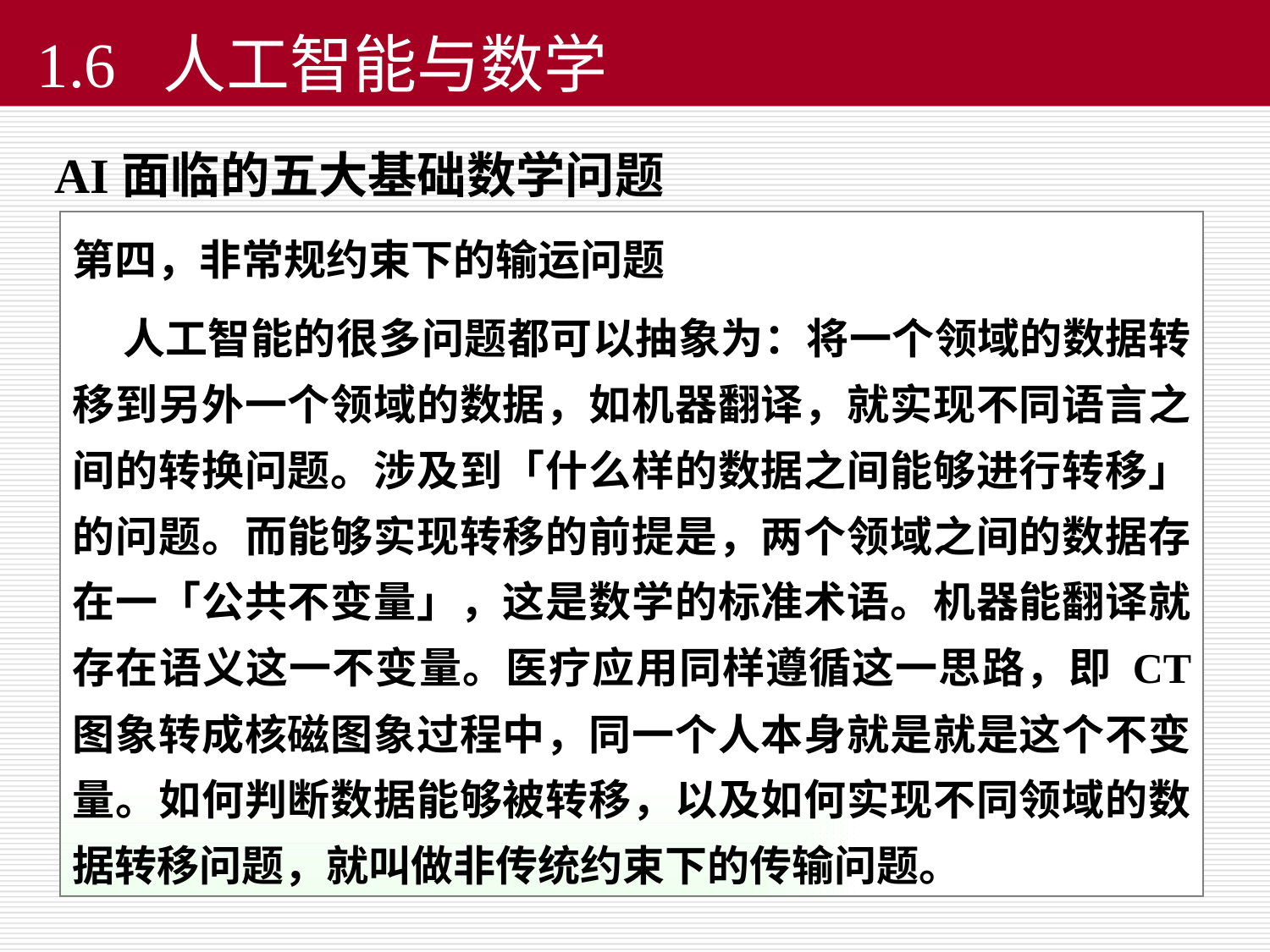

1.6  人工智能与数学
AI面临的五大基础数学问题
第四，非常规约束下的输运问题
    人工智能的很多问题都可以抽象为：将一个领域的数据转移到另外一个领域的数据，如机器翻译，就实现不同语言之间的转换问题。涉及到「什么样的数据之间能够进行转移」的问题。而能够实现转移的前提是，两个领域之间的数据存在一「公共不变量」，这是数学的标准术语。机器能翻译就存在语义这一不变量。医疗应用同样遵循这一思路，即 CT 图象转成核磁图象过程中，同一个人本身就是就是这个不变量。如何判断数据能够被转移，以及如何实现不同领域的数据转移问题，就叫做非传统约束下的传输问题。
93